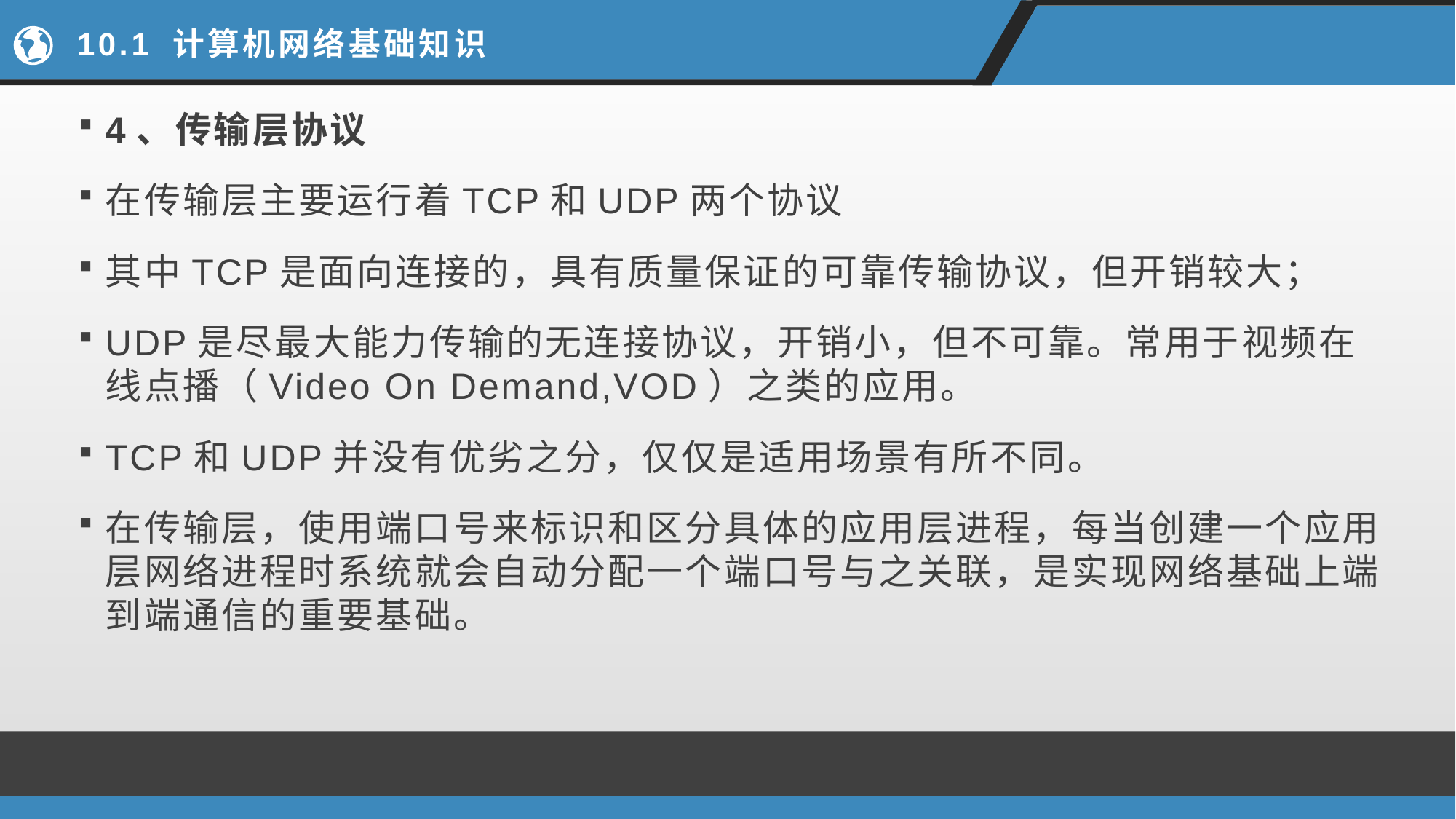

# 10.1 计算机网络基础知识

4、传输层协议
在传输层主要运行着TCP和UDP两个协议
其中TCP是面向连接的，具有质量保证的可靠传输协议，但开销较大；
UDP是尽最大能力传输的无连接协议，开销小，但不可靠。常用于视频在线点播（Video On Demand,VOD）之类的应用。
TCP和UDP并没有优劣之分，仅仅是适用场景有所不同。
在传输层，使用端口号来标识和区分具体的应用层进程，每当创建一个应用层网络进程时系统就会自动分配一个端口号与之关联，是实现网络基础上端到端通信的重要基础。